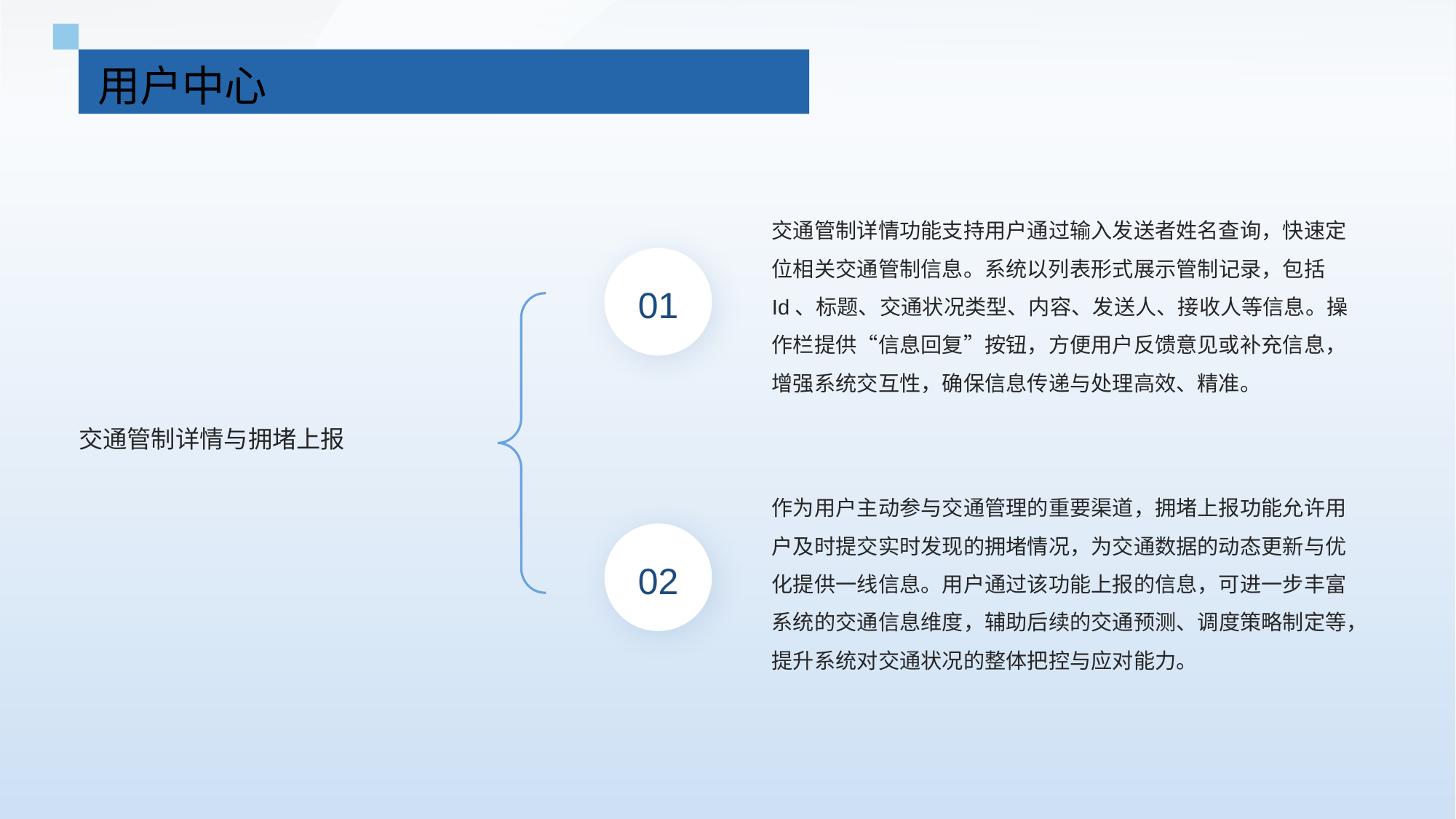

用户中心
交通管制详情功能支持用户通过输入发送者姓名查询，快速定位相关交通管制信息。系统以列表形式展示管制记录，包括 Id、标题、交通状况类型、内容、发送人、接收人等信息。操作栏提供“信息回复”按钮，方便用户反馈意见或补充信息，增强系统交互性，确保信息传递与处理高效、精准。
01
交通管制详情与拥堵上报

作为用户主动参与交通管理的重要渠道，拥堵上报功能允许用户及时提交实时发现的拥堵情况，为交通数据的动态更新与优化提供一线信息。用户通过该功能上报的信息，可进一步丰富系统的交通信息维度，辅助后续的交通预测、调度策略制定等，提升系统对交通状况的整体把控与应对能力。
02